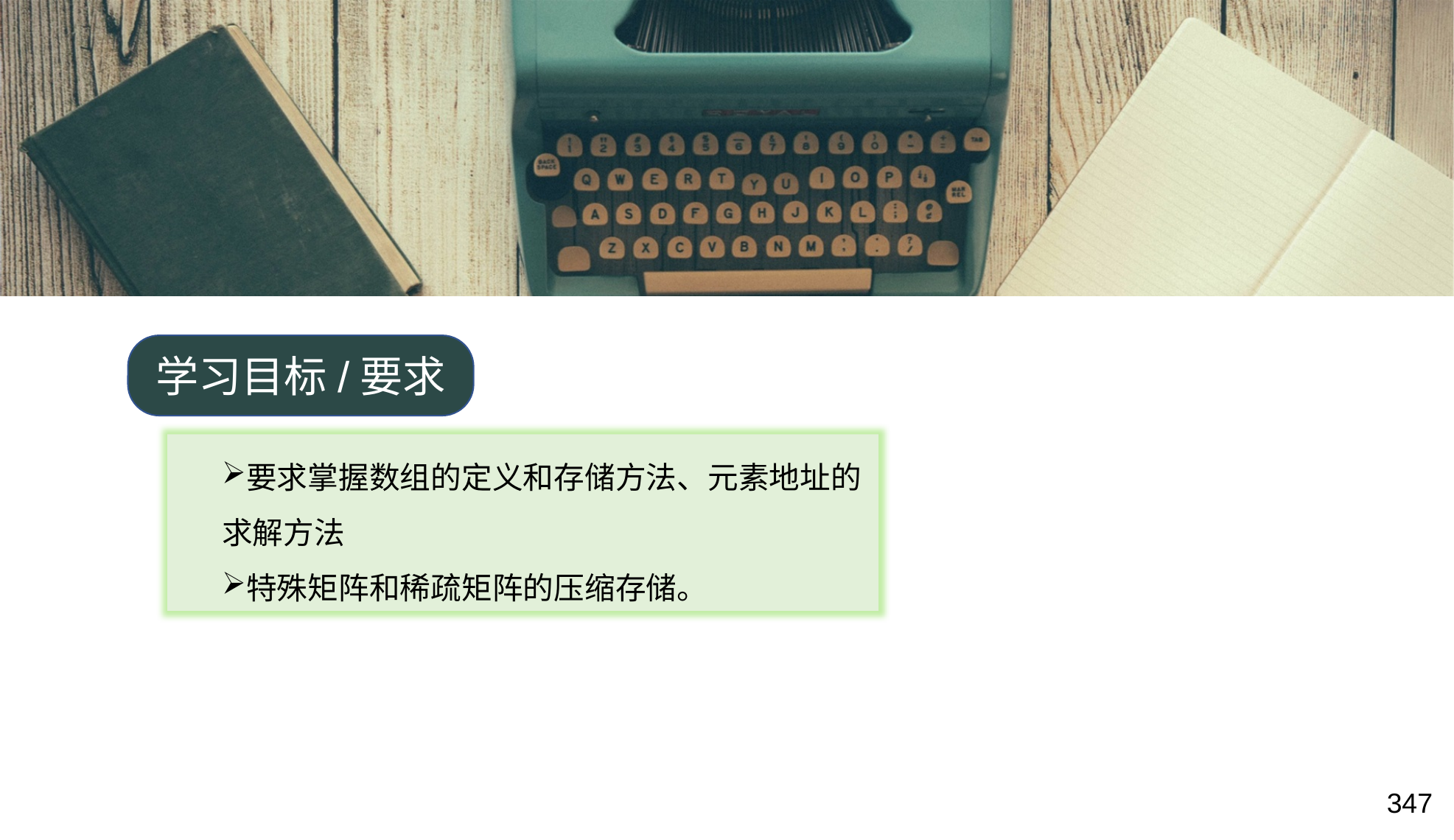

学习目标/要求
要求掌握数组的定义和存储方法、元素地址的求解方法
特殊矩阵和稀疏矩阵的压缩存储。
347